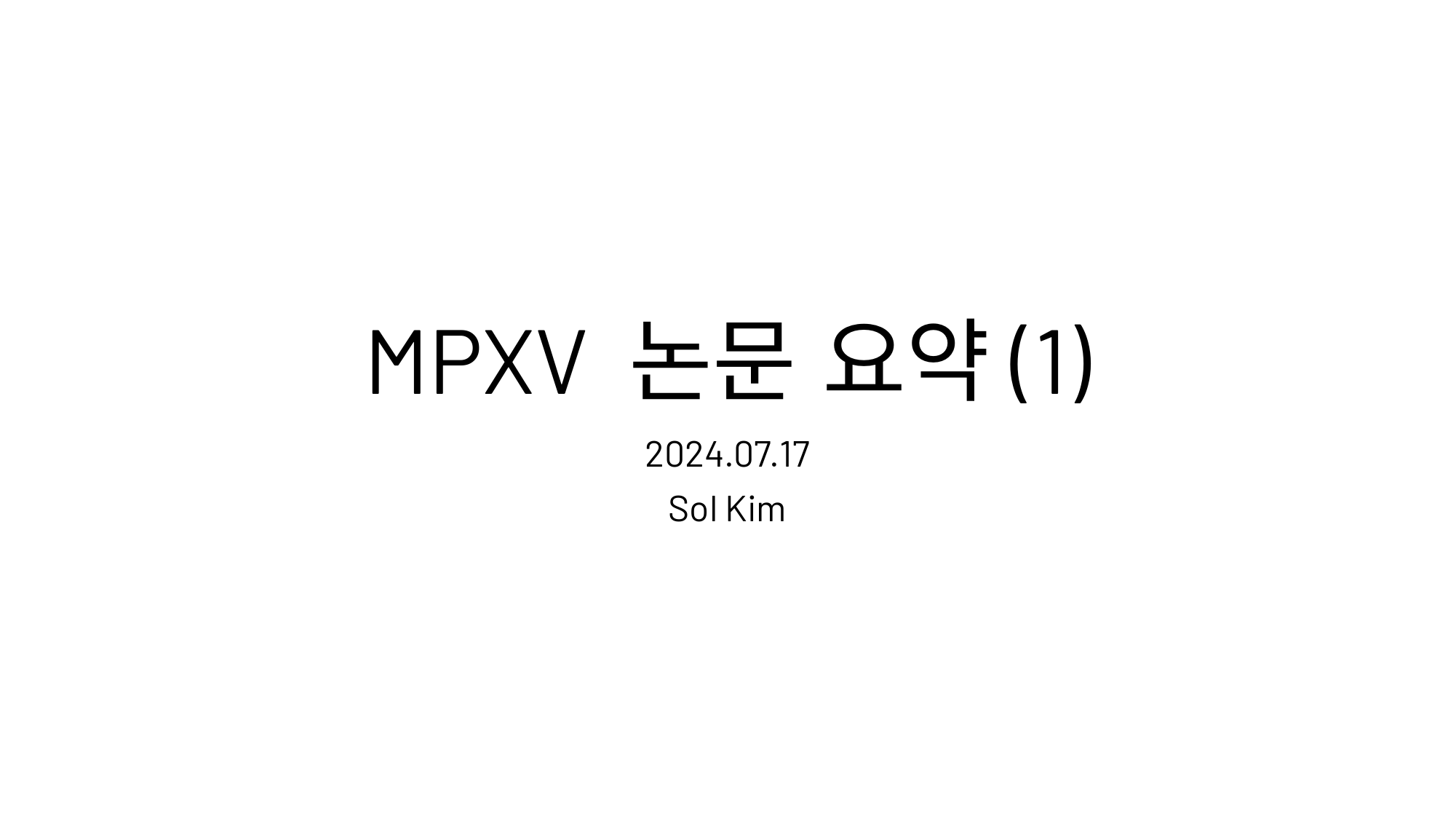

# MPXV 논문 요약(1)
2024.07.17
Sol Kim